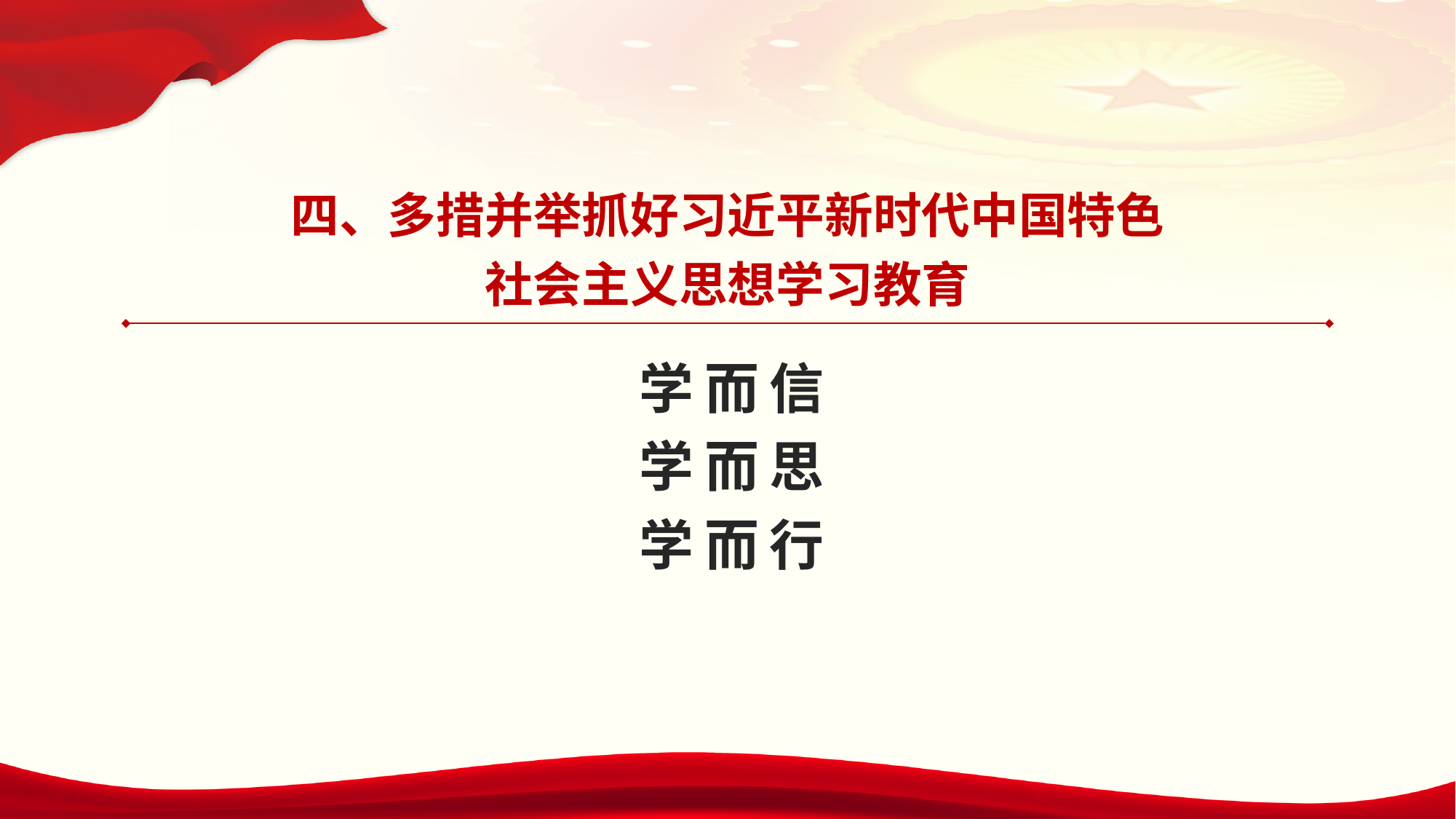

四、多措并举抓好习近平新时代中国特色
社会主义思想学习教育
学而信
学而思
学而行